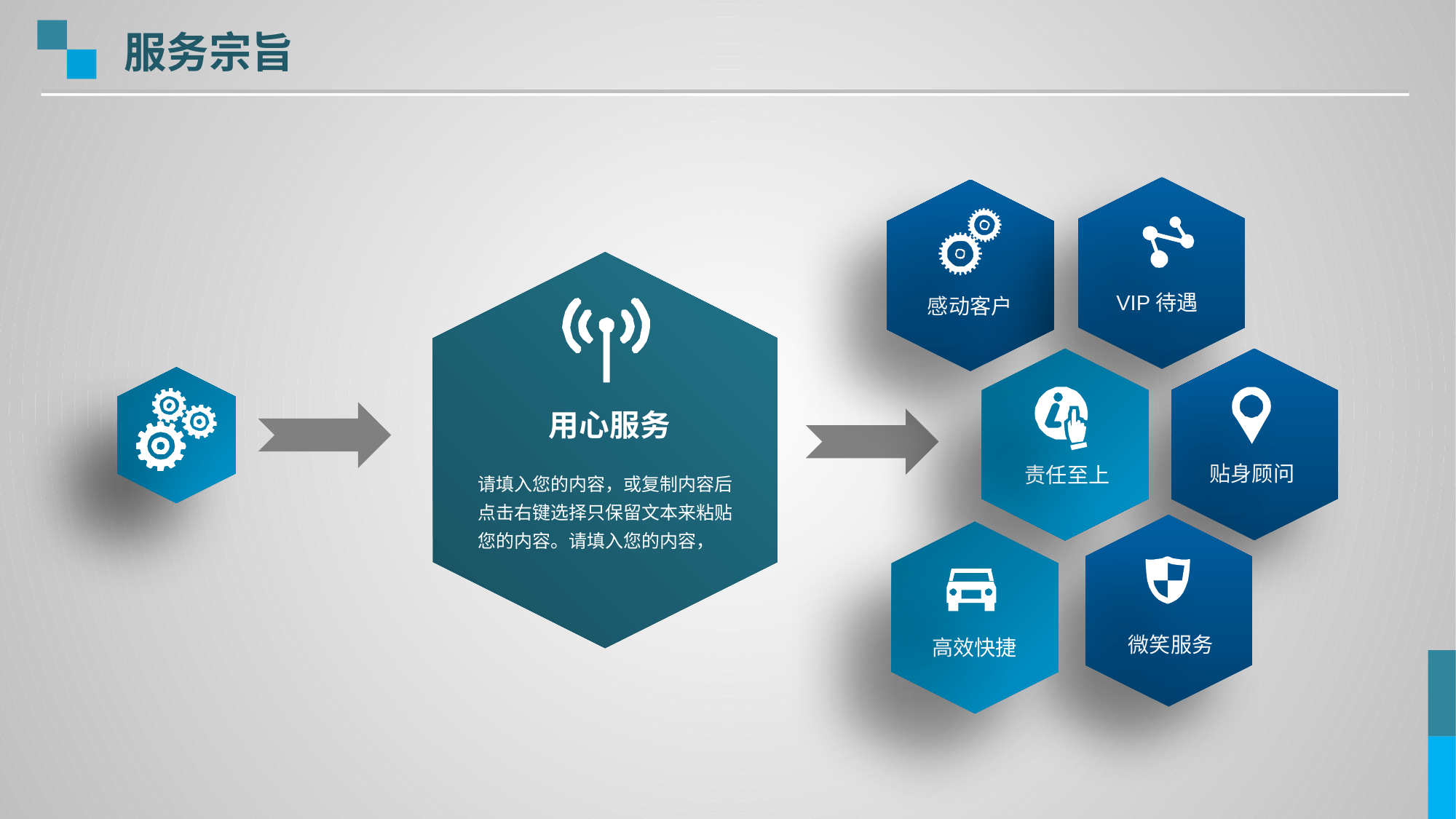

服务宗旨

VIP待遇

感动客户

责任至上

贴身顾问

用心服务

请填入您的内容，或复制内容后点击右键选择只保留文本来粘贴您的内容。请填入您的内容，

微笑服务

高效快捷